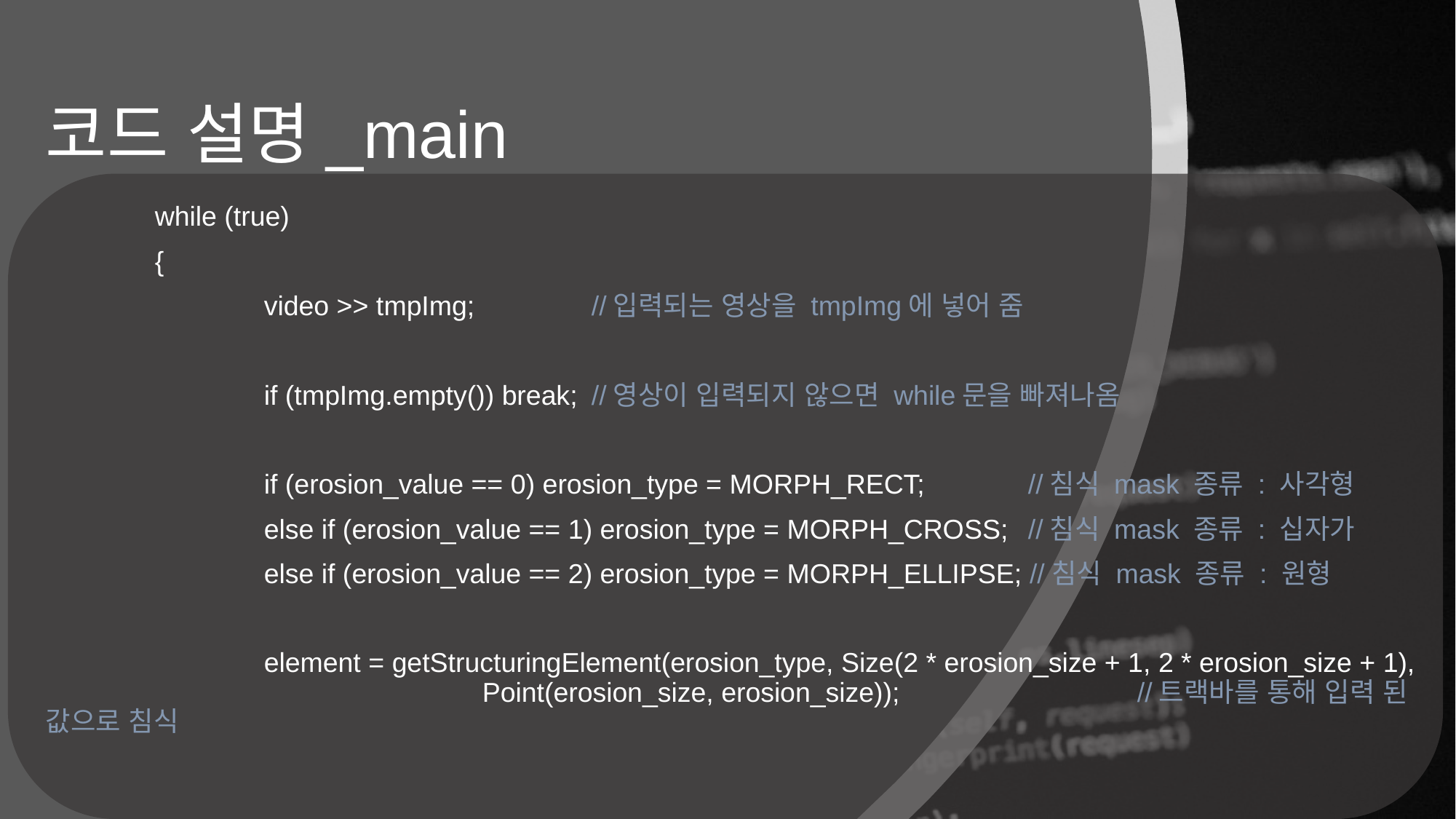

# 코드 설명_main

	while (true)
	{
		video >> tmpImg;		//입력되는 영상을 tmpImg에 넣어 줌

		if (tmpImg.empty()) break;	//영상이 입력되지 않으면 while문을 빠져나옴

		if (erosion_value == 0) erosion_type = MORPH_RECT;	//침식 mask 종류 : 사각형
		else if (erosion_value == 1) erosion_type = MORPH_CROSS;	//침식 mask 종류 : 십자가
		else if (erosion_value == 2) erosion_type = MORPH_ELLIPSE; //침식 mask 종류 : 원형

		element = getStructuringElement(erosion_type, Size(2 * erosion_size + 1, 2 * erosion_size + 1), 				Point(erosion_size, erosion_size));			//트랙바를 통해 입력 된 값으로 침식